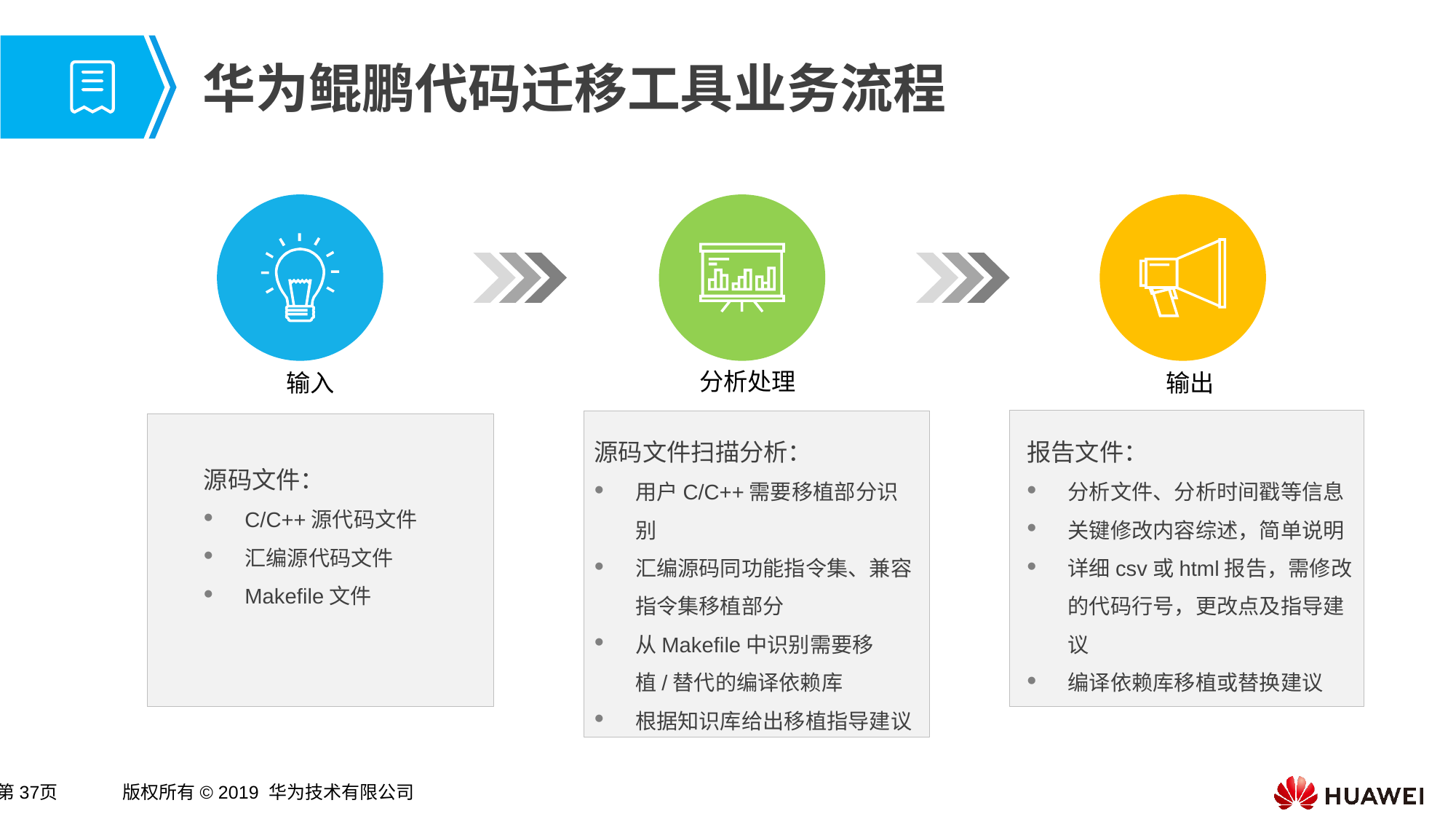

# 华为鲲鹏代码迁移工具业务流程

分析处理
输入
输出

源码文件扫描分析：
用户C/C++需要移植部分识别
汇编源码同功能指令集、兼容指令集移植部分
从Makefile中识别需要移植/替代的编译依赖库
根据知识库给出移植指导建议
报告文件：
分析文件、分析时间戳等信息
关键修改内容综述，简单说明
详细csv或html报告，需修改的代码行号，更改点及指导建议
编译依赖库移植或替换建议
源码文件：
C/C++源代码文件
汇编源代码文件
Makefile文件